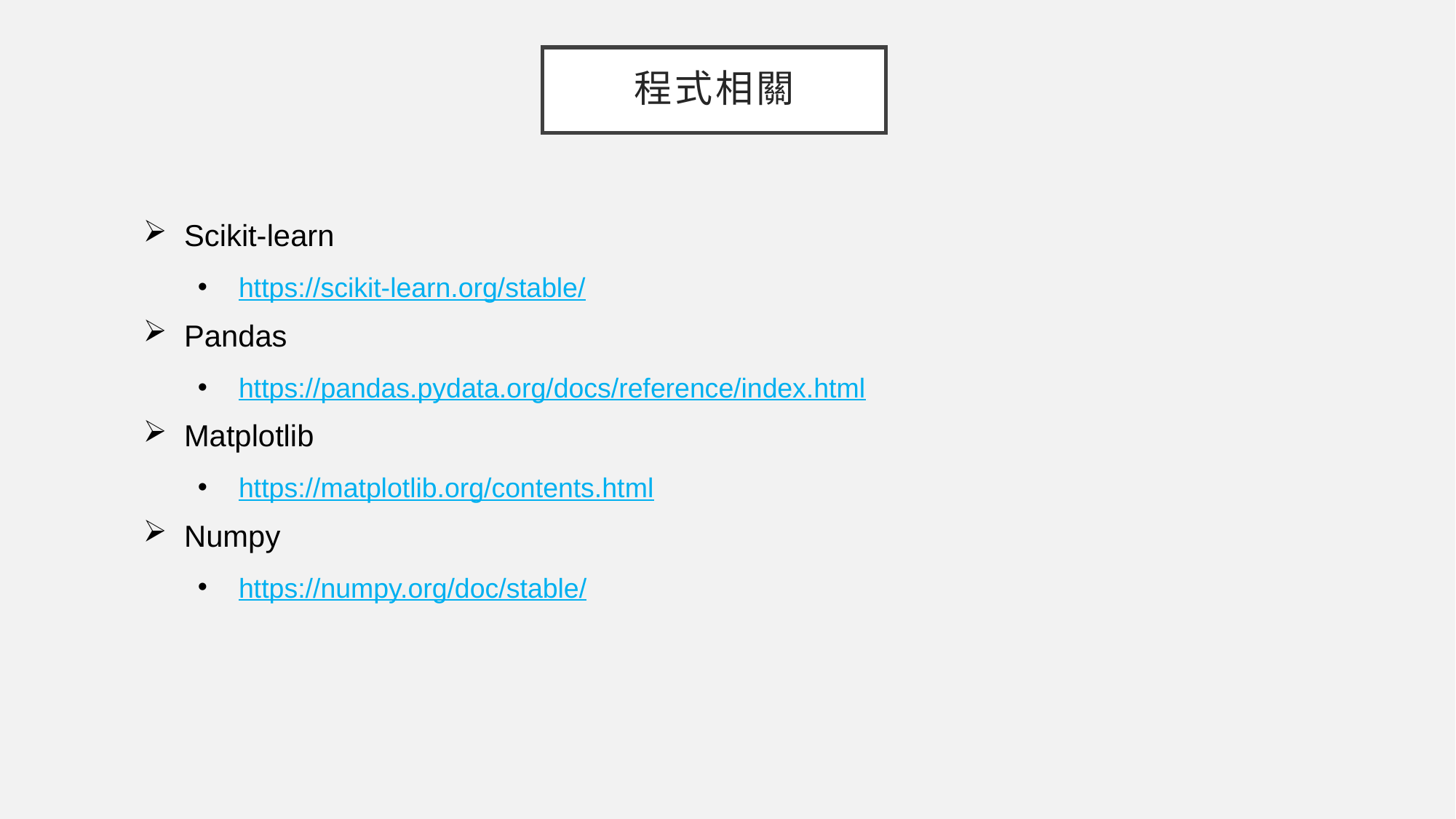

# 程式相關
Scikit-learn
https://scikit-learn.org/stable/
Pandas
https://pandas.pydata.org/docs/reference/index.html
Matplotlib
https://matplotlib.org/contents.html
Numpy
https://numpy.org/doc/stable/